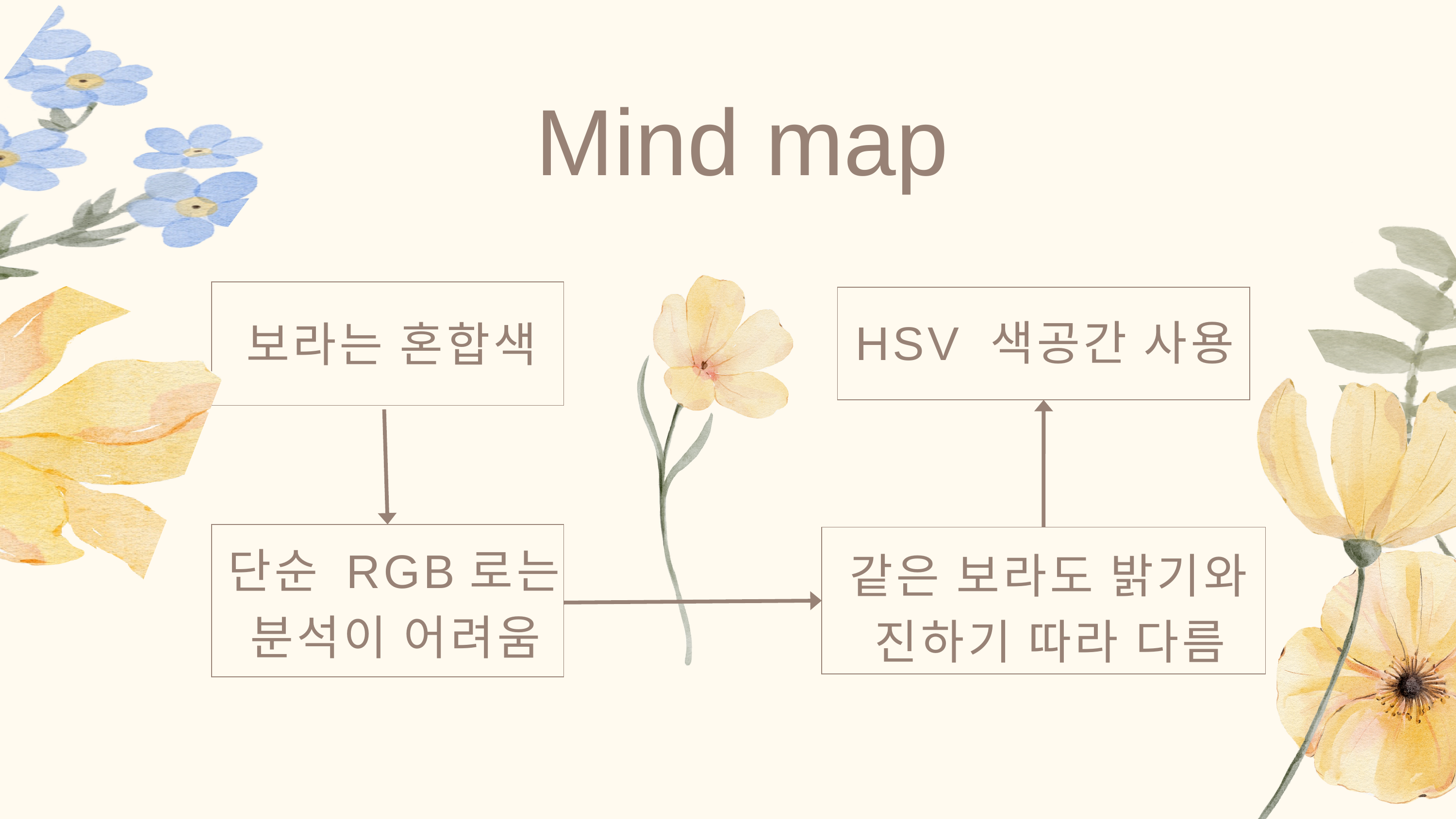

Mind map

HSV 색공간 사용
보라는 혼합색

단순 RGB로는 분석이 어려움
같은 보라도 밝기와 진하기 따라 다름